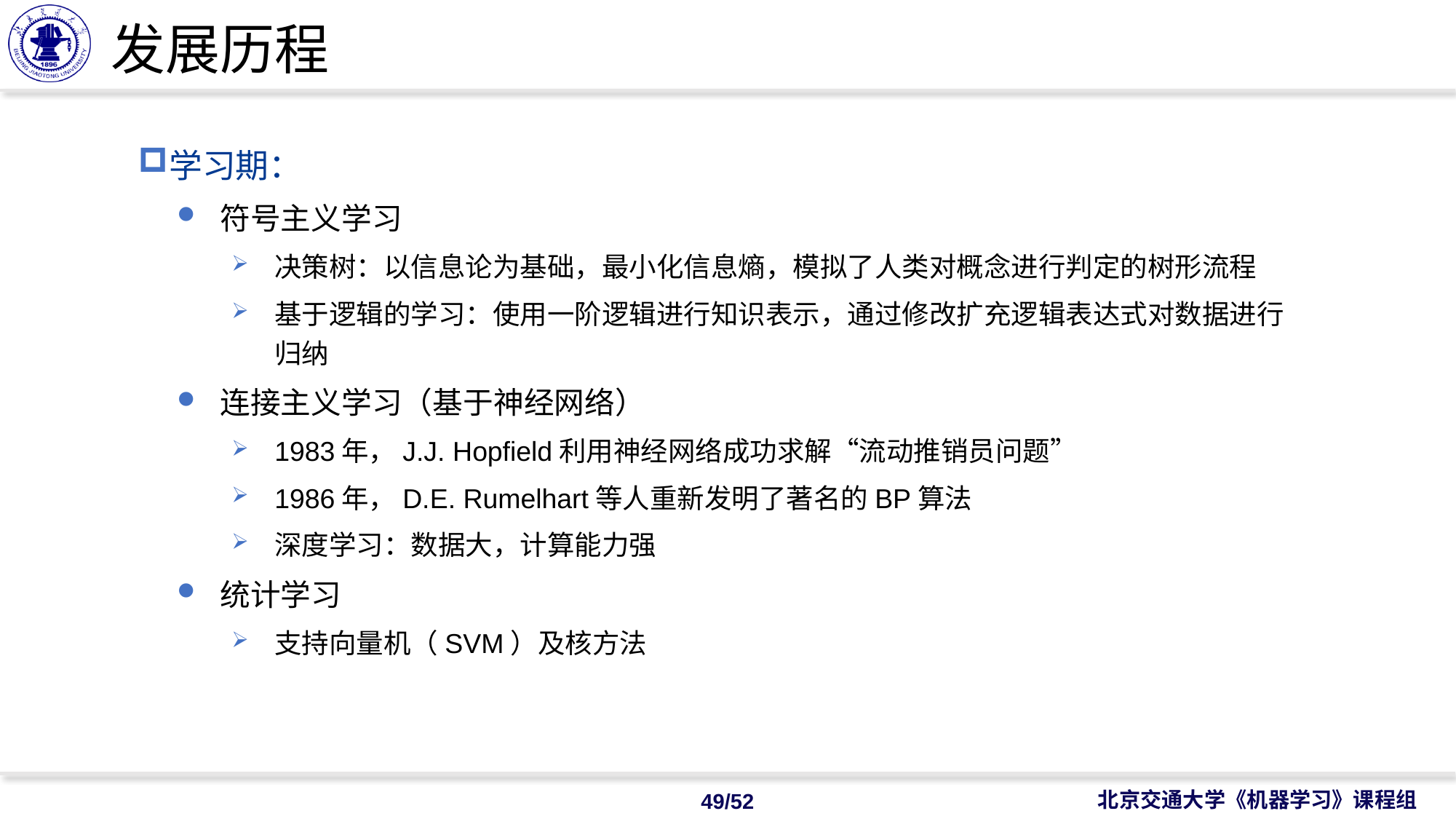

# 发展历程
学习期：
符号主义学习
决策树：以信息论为基础，最小化信息熵，模拟了人类对概念进行判定的树形流程
基于逻辑的学习：使用一阶逻辑进行知识表示，通过修改扩充逻辑表达式对数据进行归纳
连接主义学习（基于神经网络）
1983年，J.J. Hopfield利用神经网络成功求解“流动推销员问题”
1986年，D.E. Rumelhart等人重新发明了著名的BP算法
深度学习：数据大，计算能力强
统计学习
支持向量机（SVM）及核方法